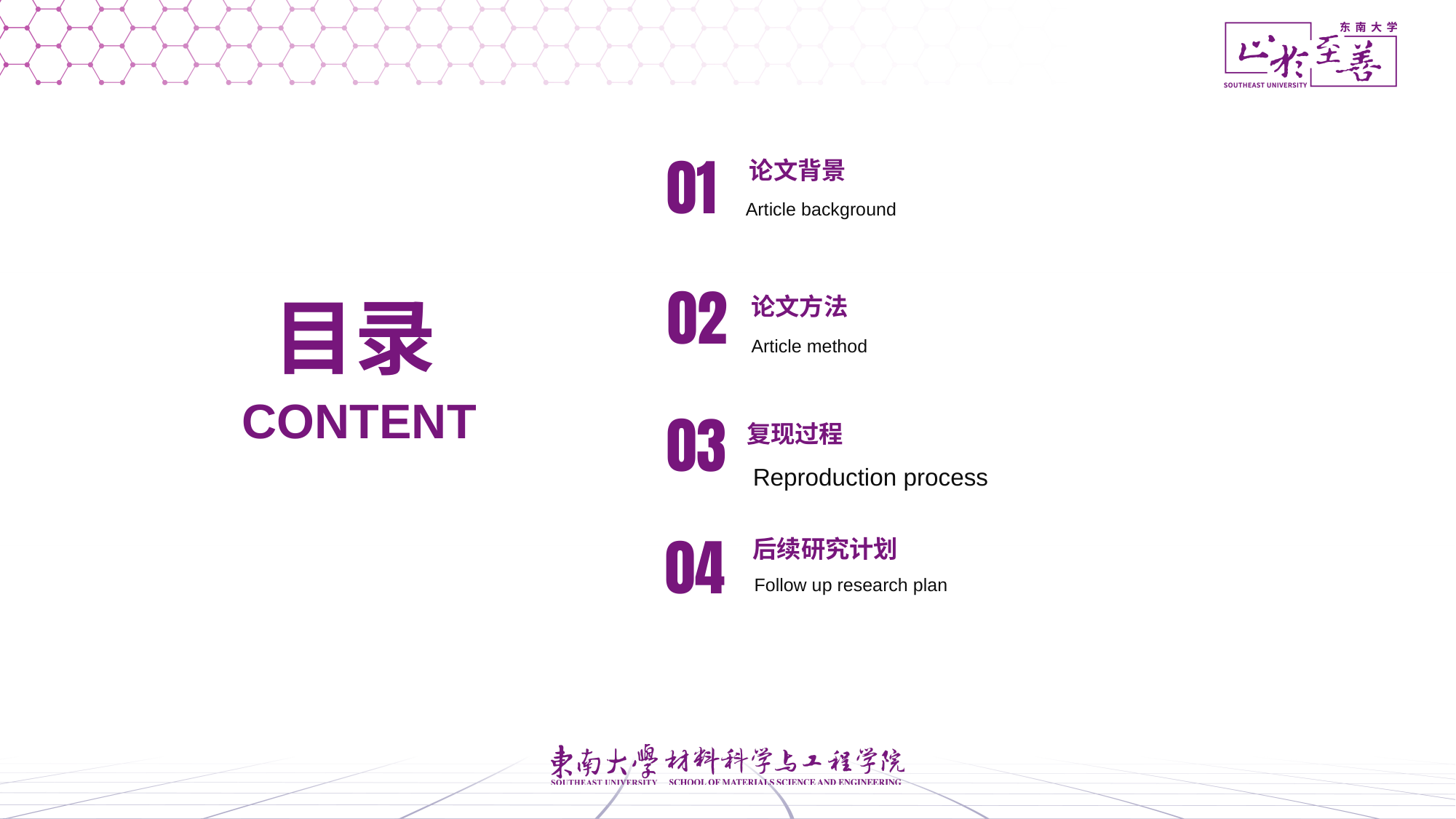

01
论文背景
Article background
02
目录
论文方法
Article method
CONTENT
03
复现过程
Reproduction process
04
后续研究计划
Follow up research plan